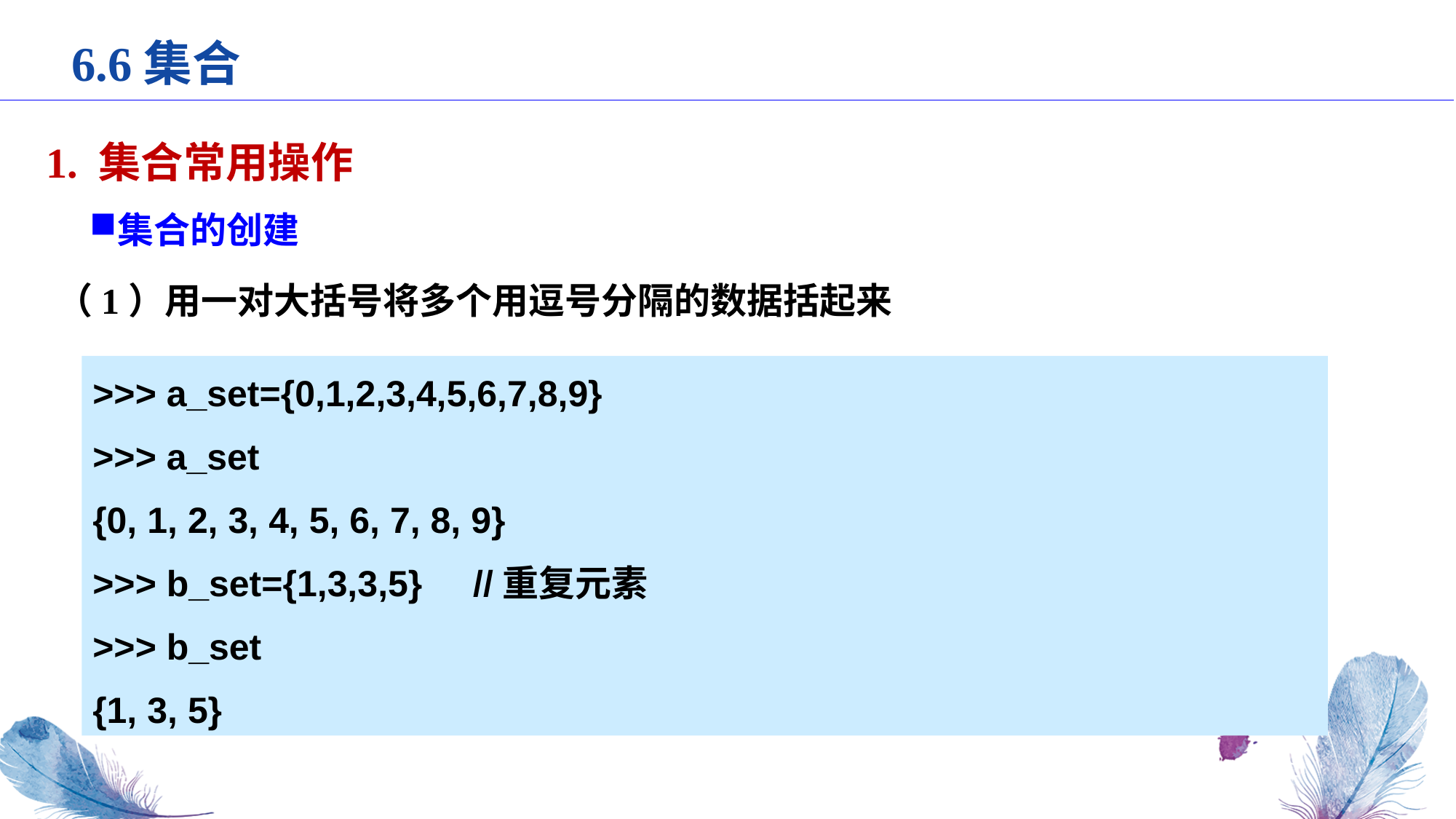

6.6集合
1. 集合常用操作
集合的创建
（1）用一对大括号将多个用逗号分隔的数据括起来
>>> a_set={0,1,2,3,4,5,6,7,8,9}
>>> a_set
{0, 1, 2, 3, 4, 5, 6, 7, 8, 9}
>>> b_set={1,3,3,5}     //重复元素
>>> b_set
{1, 3, 5}